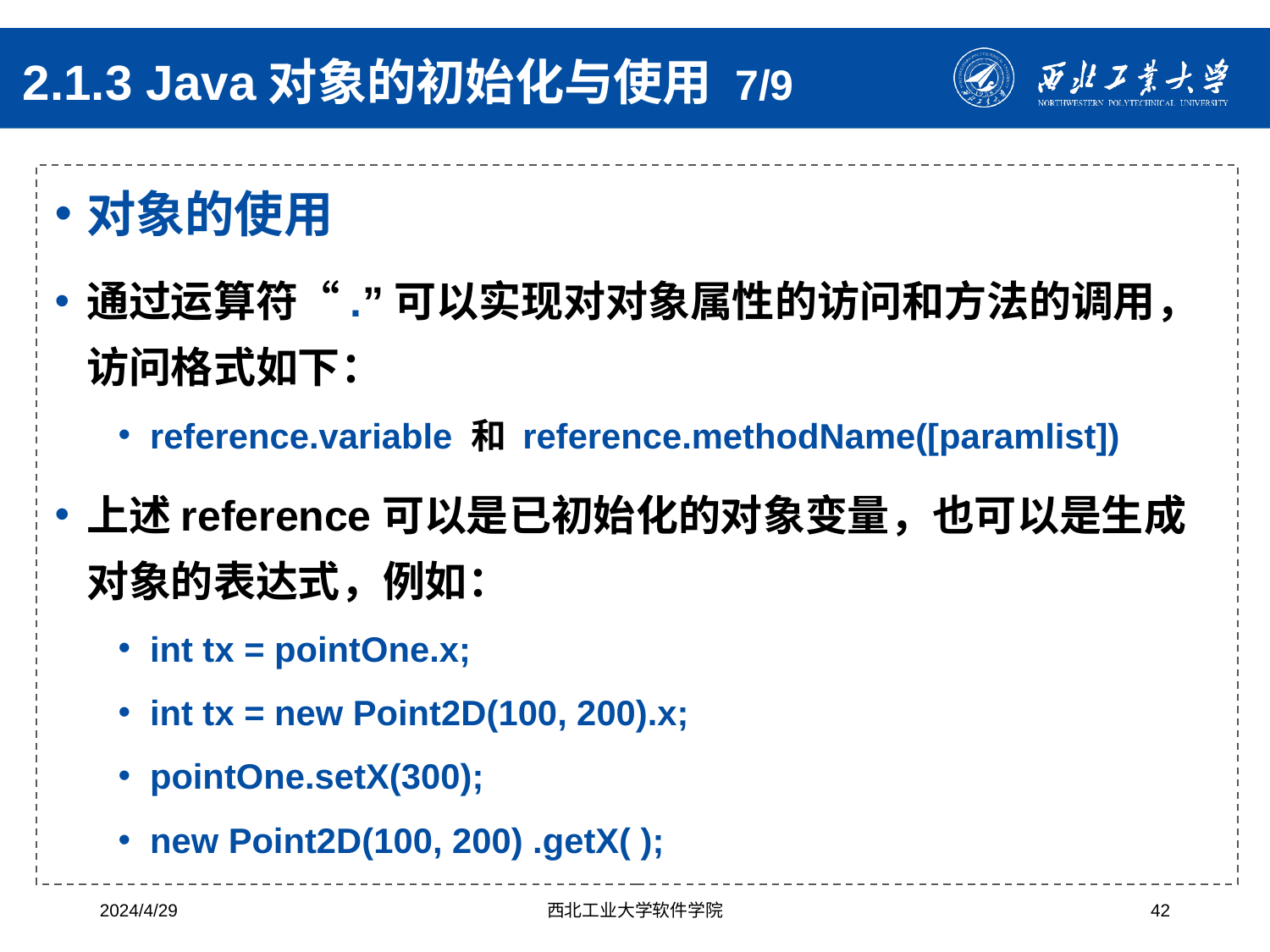

# 2.1.3 Java对象的初始化与使用 7/9
对象的使用
通过运算符“.”可以实现对对象属性的访问和方法的调用，访问格式如下：
reference.variable 和 reference.methodName([paramlist])
上述reference可以是已初始化的对象变量，也可以是生成对象的表达式，例如：
int tx = pointOne.x;
int tx = new Point2D(100, 200).x;
pointOne.setX(300);
new Point2D(100, 200) .getX( );
2024/4/29
西北工业大学软件学院
42